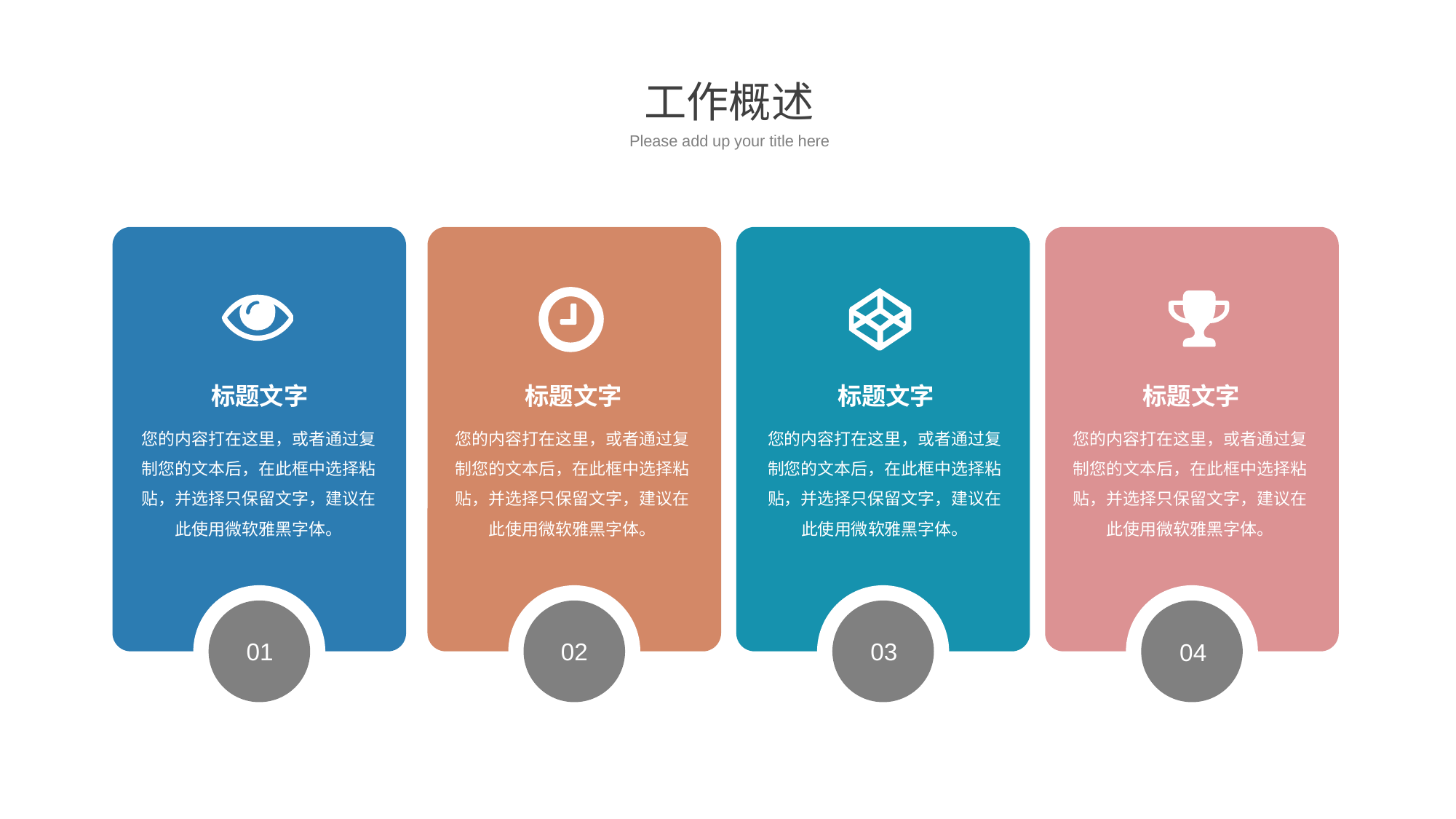

工作概述
Please add up your title here

标题文字
标题文字
标题文字
标题文字
您的内容打在这里，或者通过复制您的文本后，在此框中选择粘贴，并选择只保留文字，建议在此使用微软雅黑字体。
您的内容打在这里，或者通过复制您的文本后，在此框中选择粘贴，并选择只保留文字，建议在此使用微软雅黑字体。
您的内容打在这里，或者通过复制您的文本后，在此框中选择粘贴，并选择只保留文字，建议在此使用微软雅黑字体。
您的内容打在这里，或者通过复制您的文本后，在此框中选择粘贴，并选择只保留文字，建议在此使用微软雅黑字体。

01
03
02
04